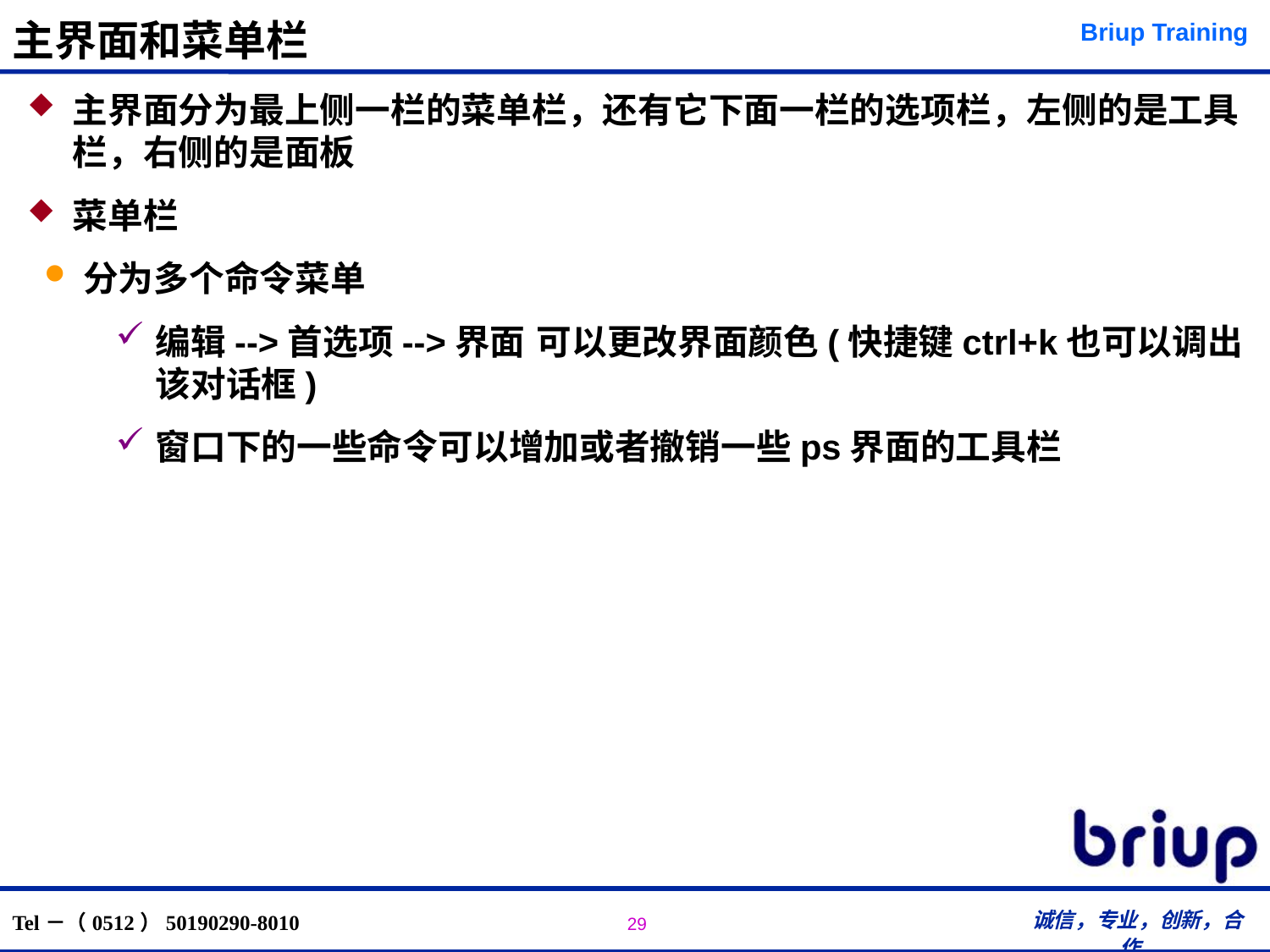

# 主界面和菜单栏
主界面分为最上侧一栏的菜单栏，还有它下面一栏的选项栏，左侧的是工具栏，右侧的是面板
菜单栏
分为多个命令菜单
编辑-->首选项-->界面	可以更改界面颜色(快捷键ctrl+k也可以调出该对话框)
窗口下的一些命令可以增加或者撤销一些ps界面的工具栏